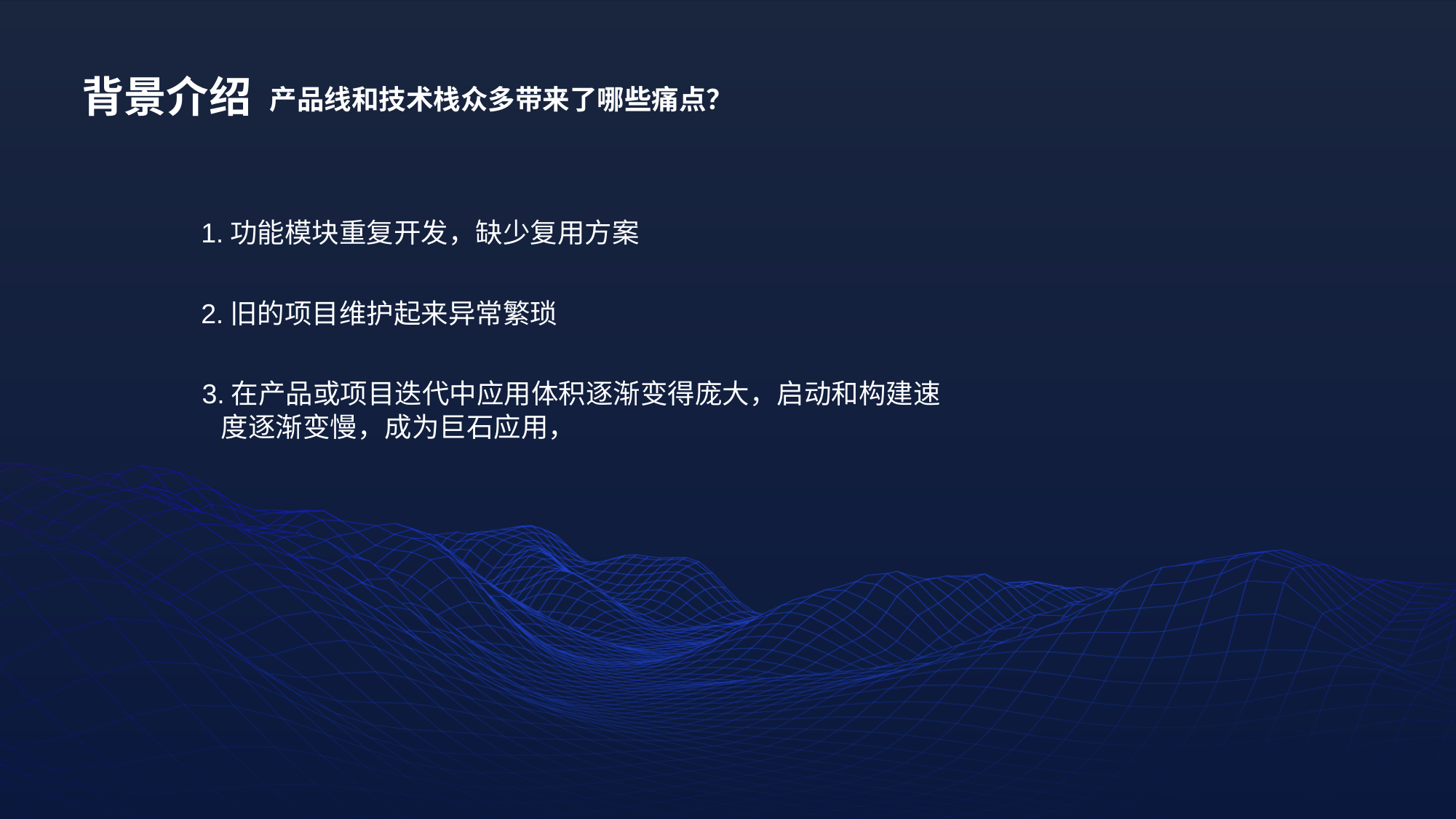

背景介绍
产品线和技术栈众多带来了哪些痛点？
1.功能模块重复开发，缺少复用方案
2.旧的项目维护起来异常繁琐
3.在产品或项目迭代中应用体积逐渐变得庞大，启动和构建速
  度逐渐变慢，成为巨石应用，